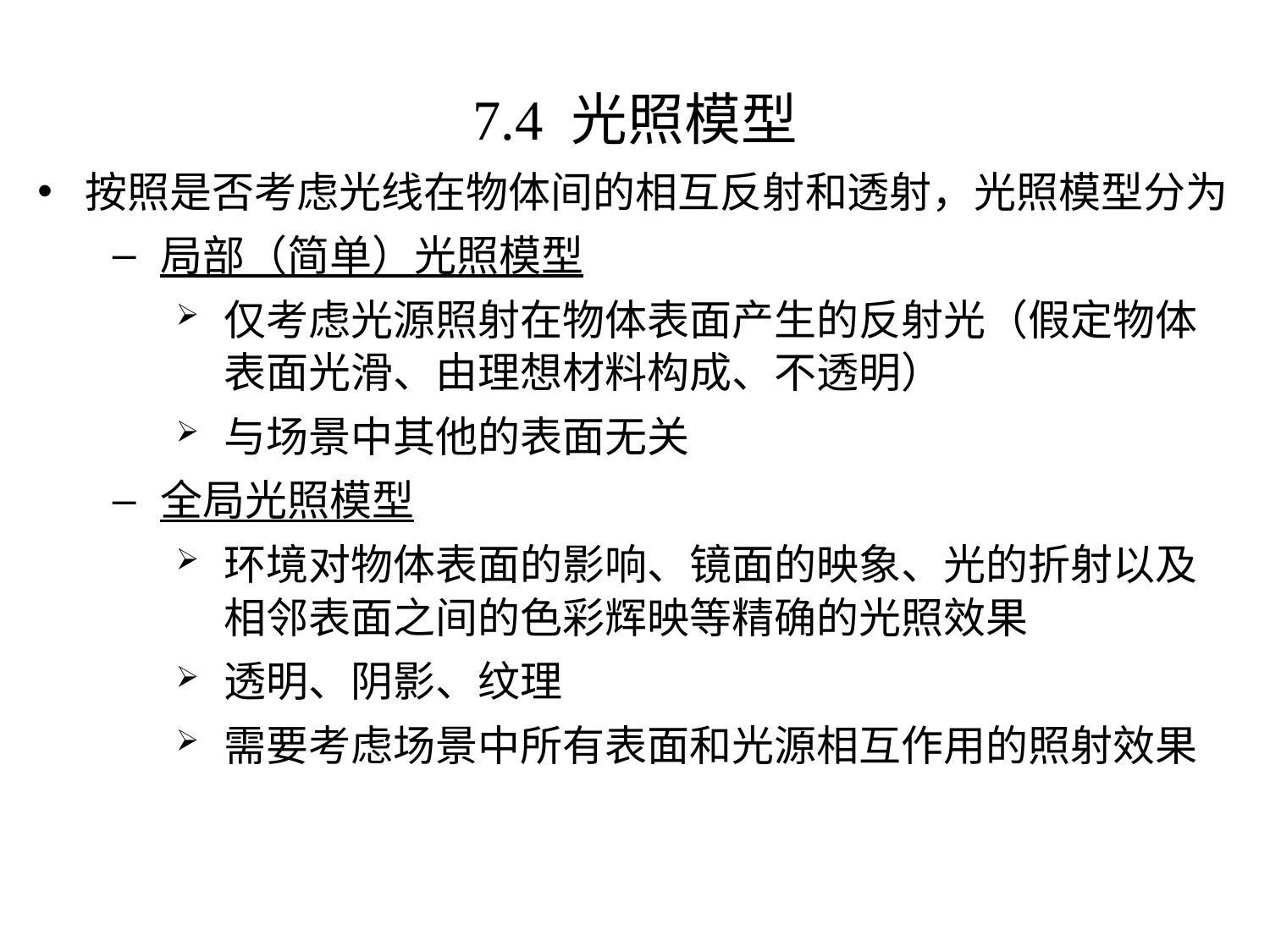

# 7.4 光照模型
按照是否考虑光线在物体间的相互反射和透射，光照模型分为
局部（简单）光照模型
仅考虑光源照射在物体表面产生的反射光（假定物体表面光滑、由理想材料构成、不透明）
与场景中其他的表面无关
全局光照模型
环境对物体表面的影响、镜面的映象、光的折射以及相邻表面之间的色彩辉映等精确的光照效果
透明、阴影、纹理
需要考虑场景中所有表面和光源相互作用的照射效果